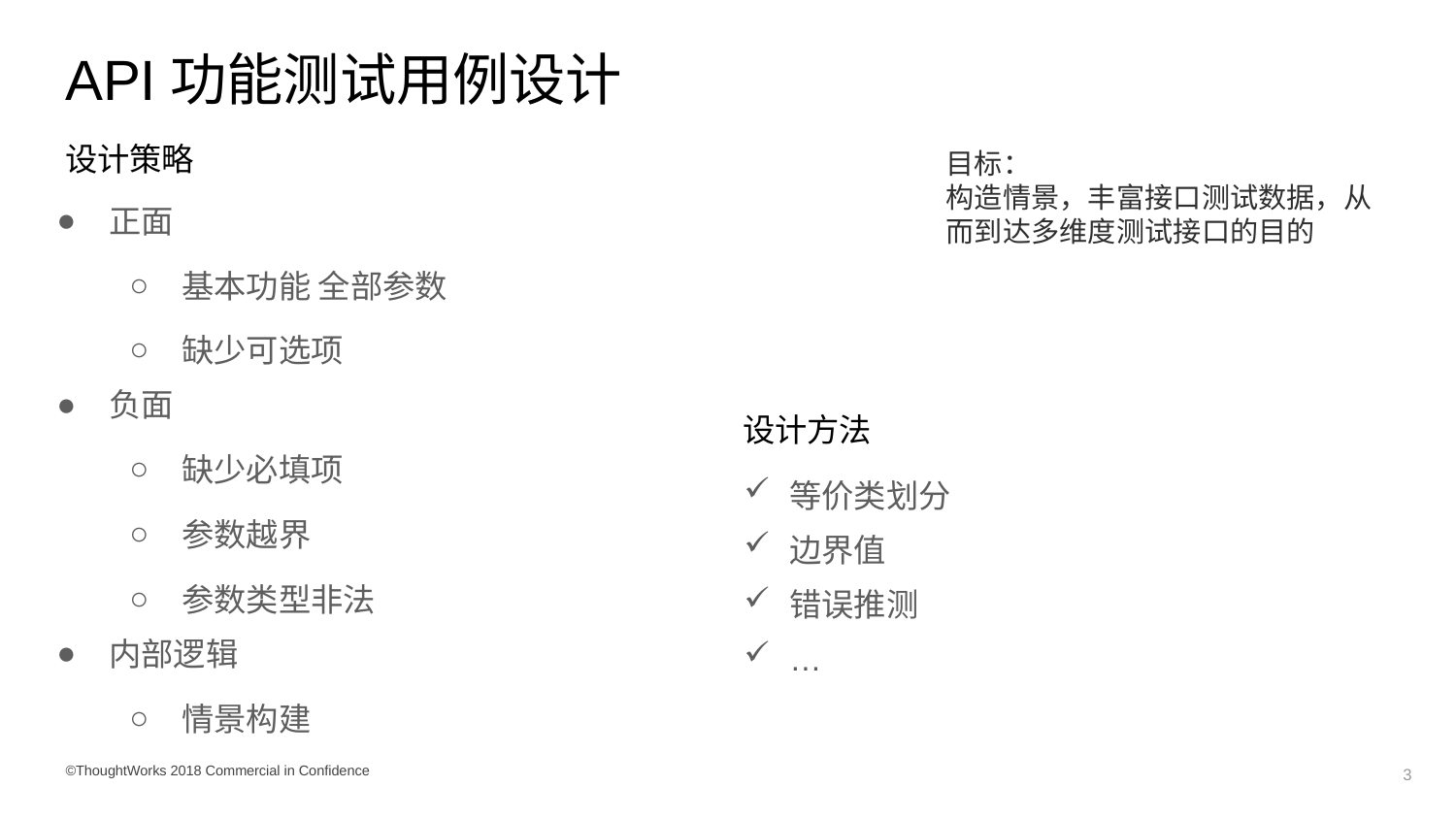

# API功能测试用例设计
设计策略
目标：
构造情景，丰富接口测试数据，从而到达多维度测试接口的目的
正面
基本功能 全部参数
缺少可选项
负面
缺少必填项
参数越界
参数类型非法
内部逻辑
情景构建
设计方法
等价类划分
边界值
错误推测
…
©ThoughtWorks 2018 Commercial in Confidence
3